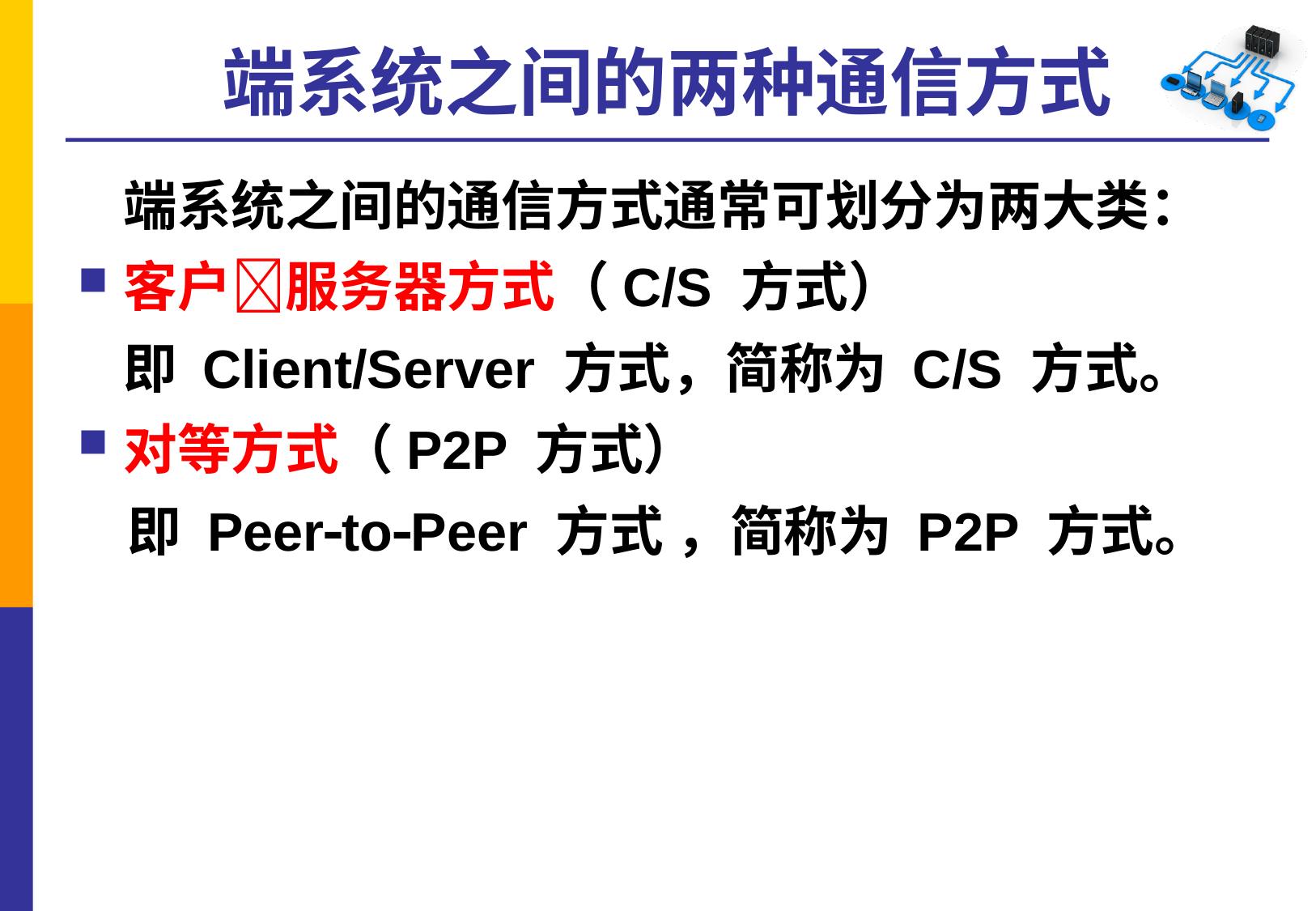

# 端系统之间的两种通信方式
	端系统之间的通信方式通常可划分为两大类：
客户−服务器方式（C/S 方式）
	即 Client/Server 方式，简称为 C/S 方式。
对等方式（P2P 方式）
   即 Peer−to−Peer 方式 ，简称为 P2P 方式。